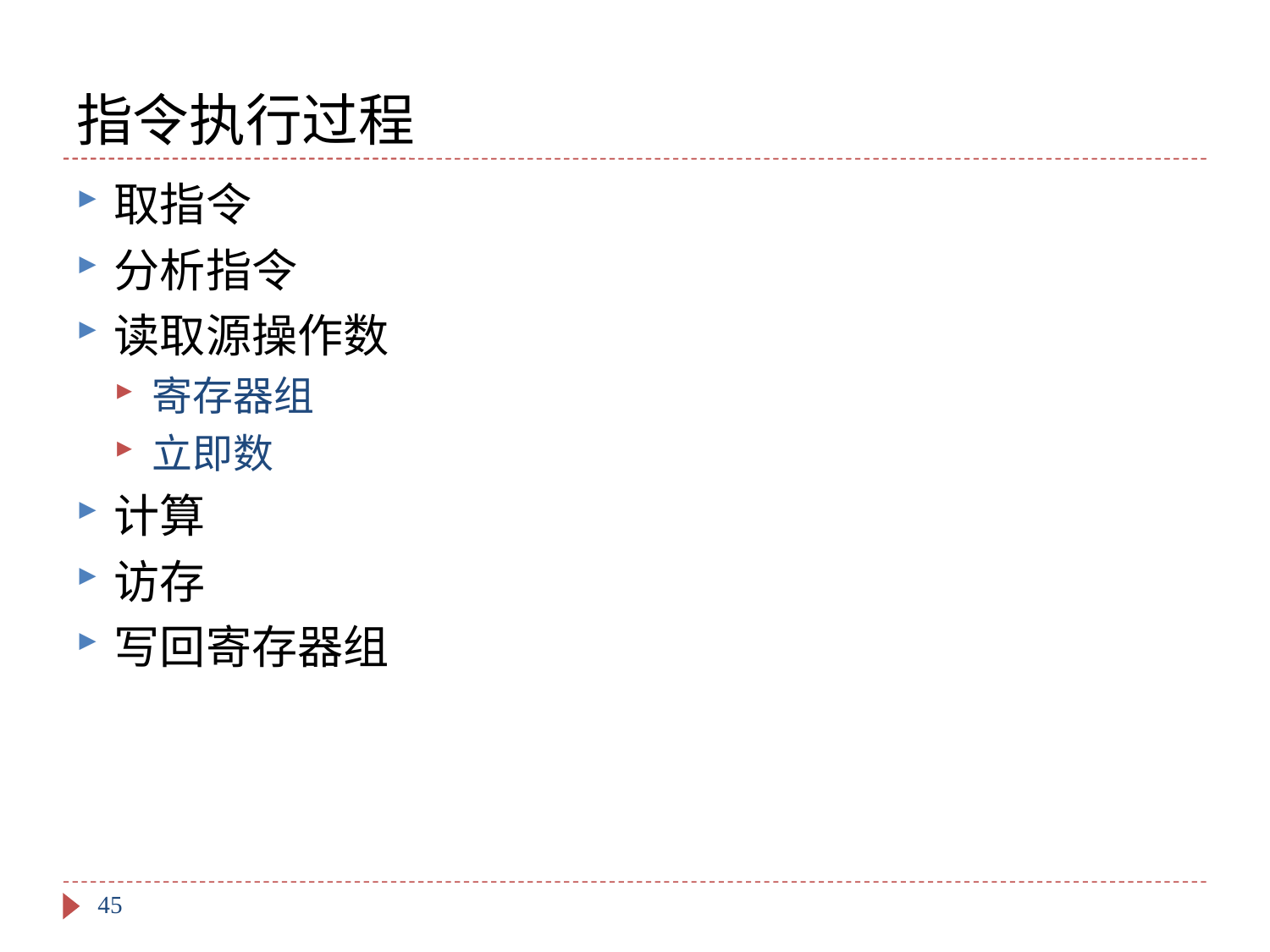

# 指令执行过程
取指令
分析指令
读取源操作数
寄存器组
立即数
计算
访存
写回寄存器组

45